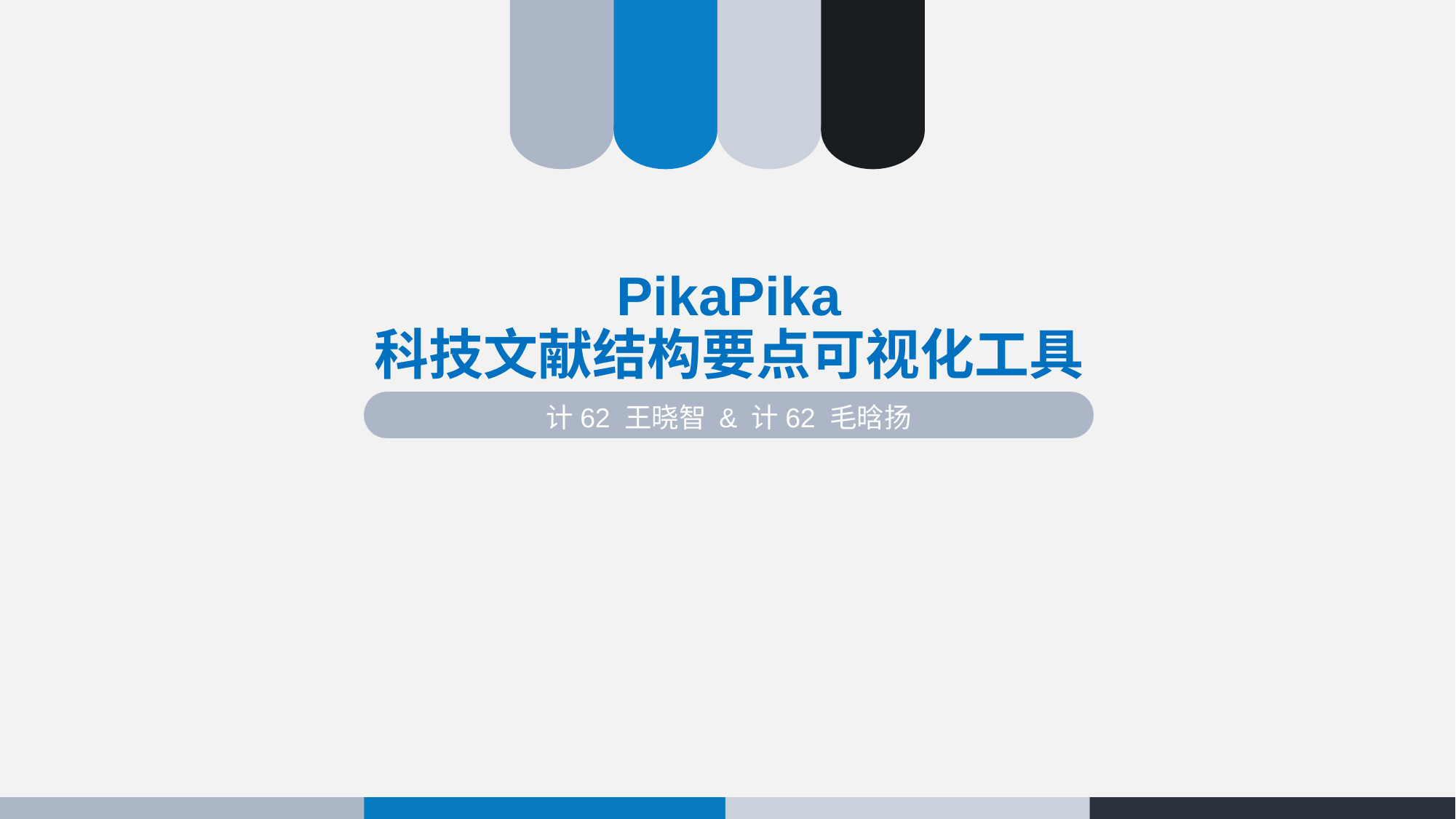

# PikaPika 科技文献结构要点可视化工具
计62 王晓智 & 计62 毛晗扬